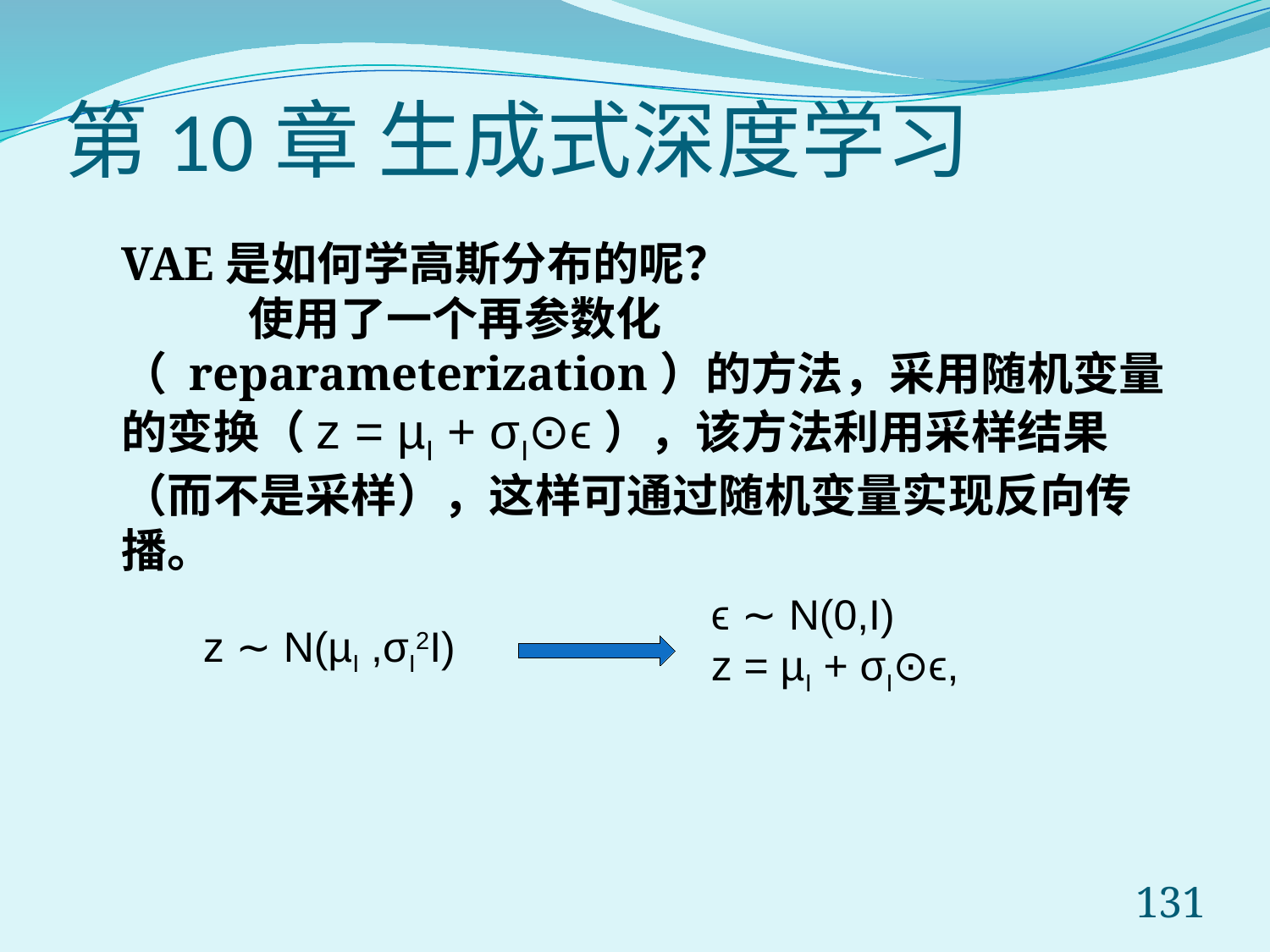

# 第10章 生成式深度学习
VAE是如何学高斯分布的呢？
	使用了一个再参数化（ reparameterization）的方法，采用随机变量的变换（z = µI + σI⊙ϵ），该方法利用采样结果（而不是采样），这样可通过随机变量实现反向传播。
ϵ ∼ N(0,I)
z = µI + σI⊙ϵ,
z ∼ N(µI ,σI2I)

131